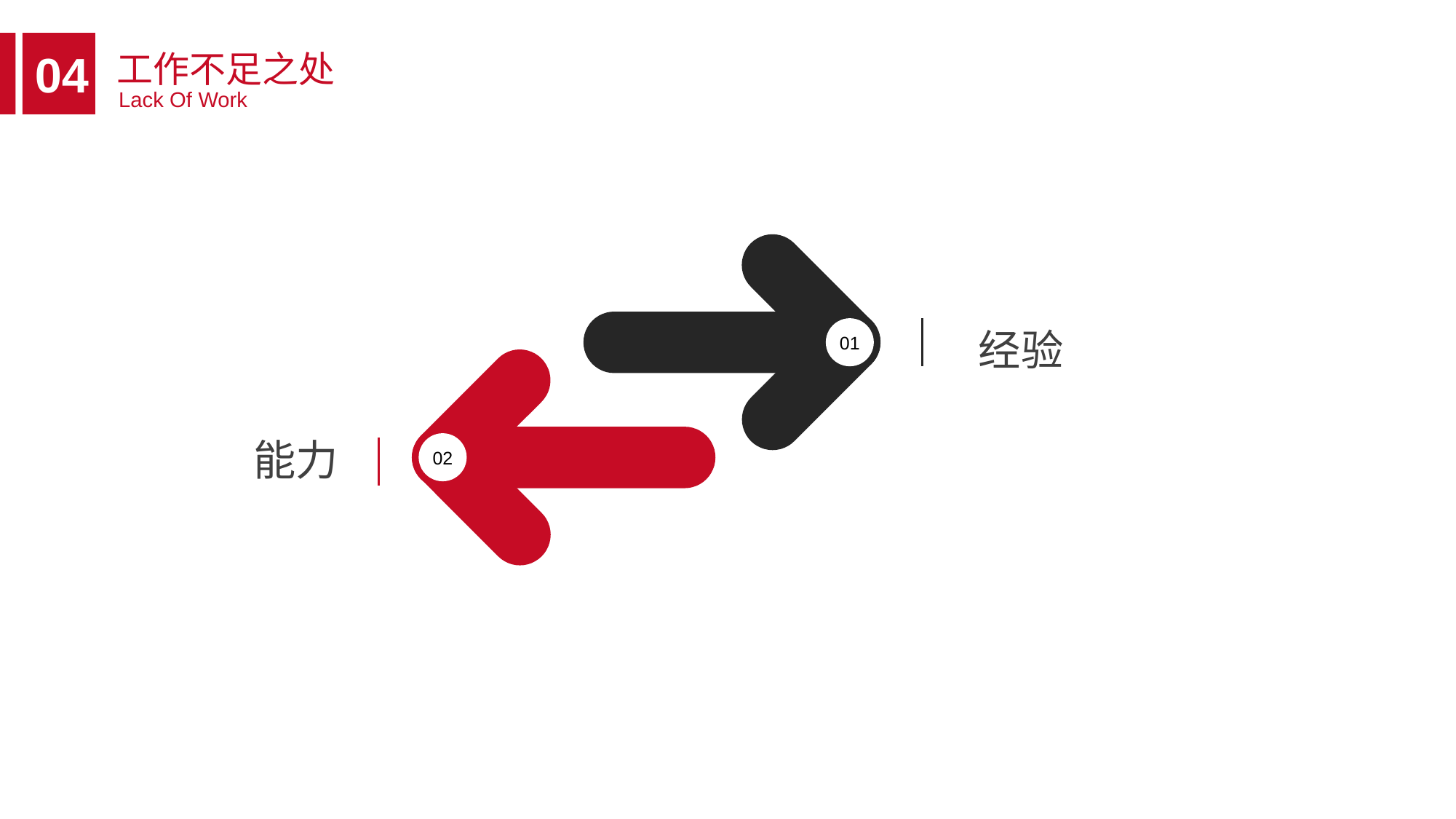

工作不足之处

04
Lack Of Work

经验
01

能力
02